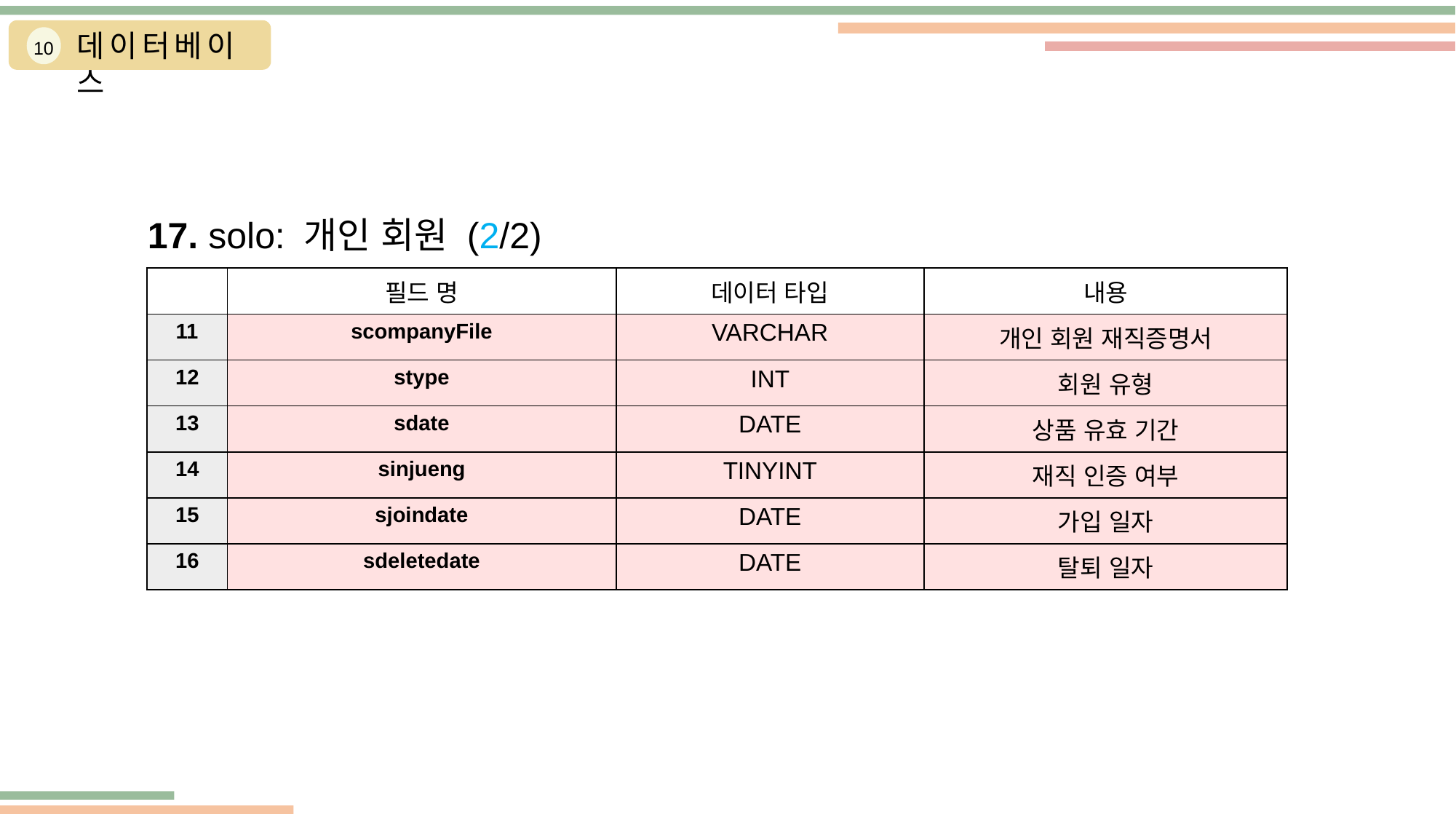

데이터베이스

10

17. solo: 개인 회원 (2/2)
|  | 필드 명 | 데이터 타입 | 내용 |
| --- | --- | --- | --- |
| 11 | scompanyFile | VARCHAR | 개인 회원 재직증명서 |
| 12 | stype | INT | 회원 유형 |
| 13 | sdate | DATE | 상품 유효 기간 |
| 14 | sinjueng | TINYINT | 재직 인증 여부 |
| 15 | sjoindate | DATE | 가입 일자 |
| 16 | sdeletedate | DATE | 탈퇴 일자 |